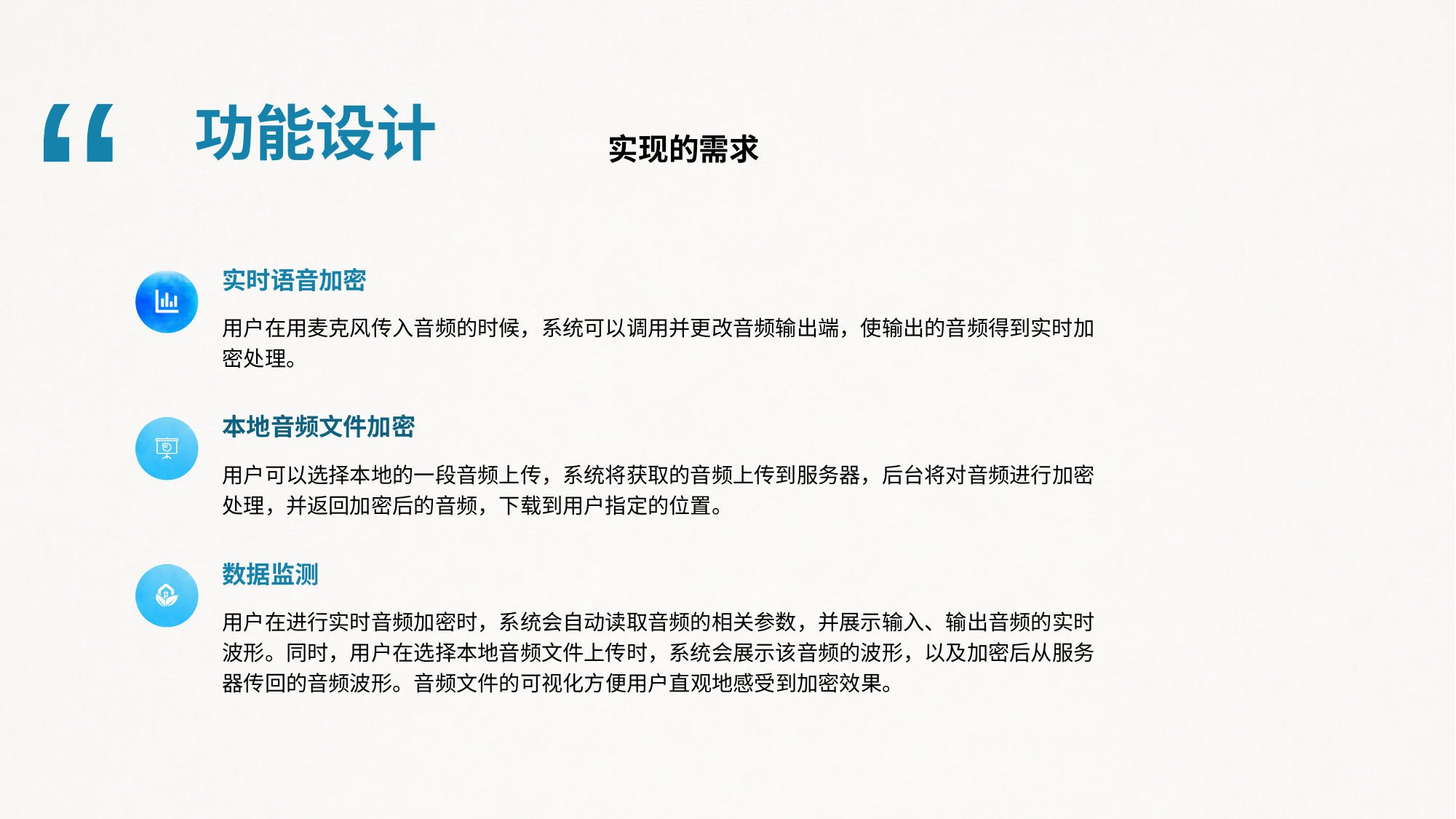

功能设计
“
实现的需求
实时语音加密

用户在用麦克风传入音频的时候，系统可以调用并更改音频输出端，使输出的音频得到实时加密处理。
本地音频文件加密

用户可以选择本地的一段音频上传，系统将获取的音频上传到服务器，后台将对音频进行加密处理，并返回加密后的音频，下载到用户指定的位置。
数据监测

用户在进行实时音频加密时，系统会自动读取音频的相关参数，并展示输入、输出音频的实时波形。同时，用户在选择本地音频文件上传时，系统会展示该音频的波形，以及加密后从服务器传回的音频波形。音频文件的可视化方便用户直观地感受到加密效果。